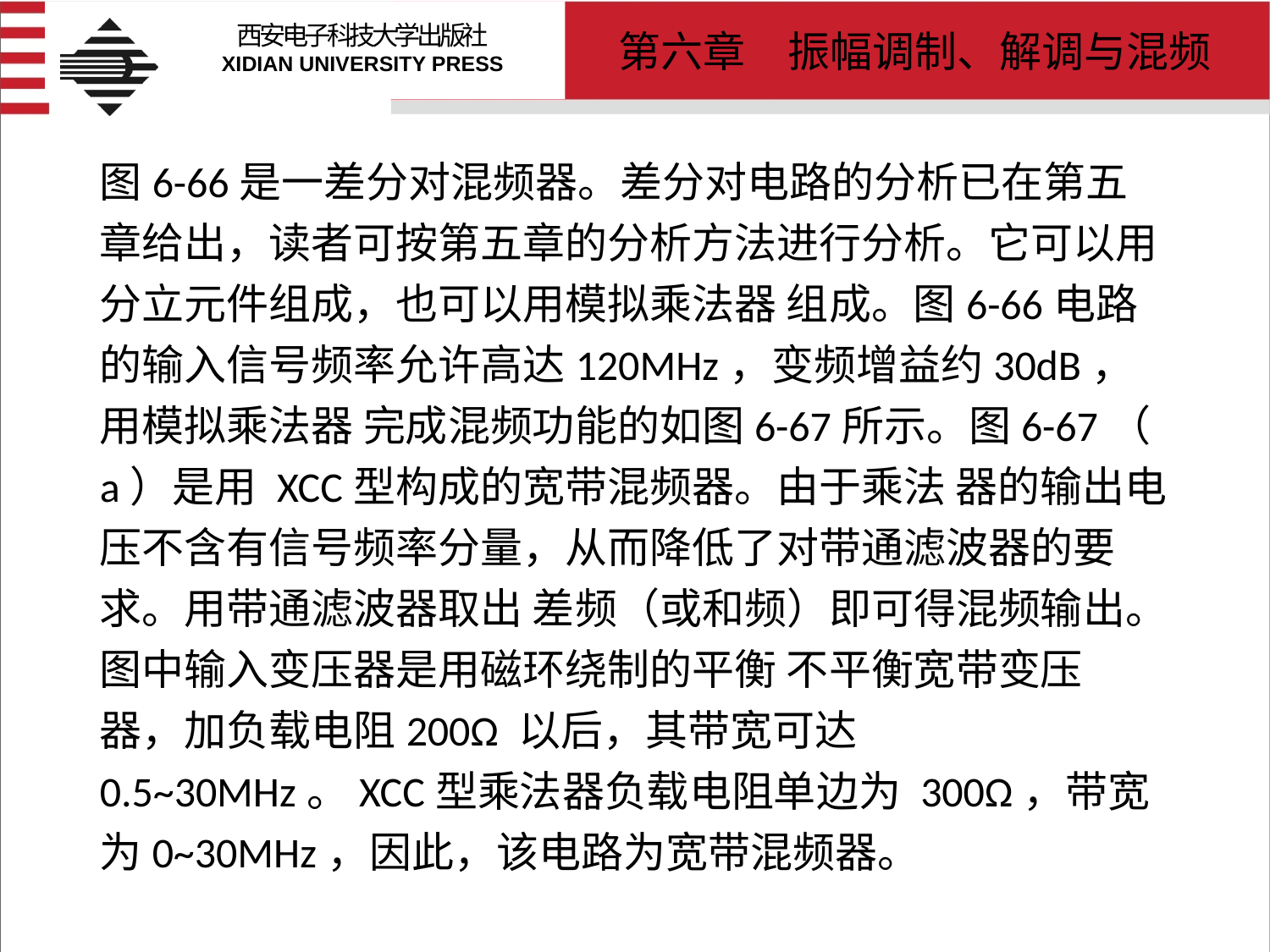

# 图6-66是一差分对混频器。差分对电路的分析已在第五章给出，读者可按第五章的分析方法进行分析。它可以用分立元件组成，也可以用模拟乘法器 组成。图6-66电路的输入信号频率允许高达120MHz，变频增益约30dB，用模拟乘法器 完成混频功能的如图6-67所示。图6-67（ a）是用 XCC型构成的宽带混频器。由于乘法 器的输出电压不含有信号频率分量，从而降低了对带通滤波器的要求。用带通滤波器取出 差频（或和频）即可得混频输出。图中输入变压器是用磁环绕制的平衡 不平衡宽带变压 器，加负载电阻200Ω 以后，其带宽可达0.5~30MHz。XCC型乘法器负载电阻单边为 300Ω，带宽为0~30MHz，因此，该电路为宽带混频器。